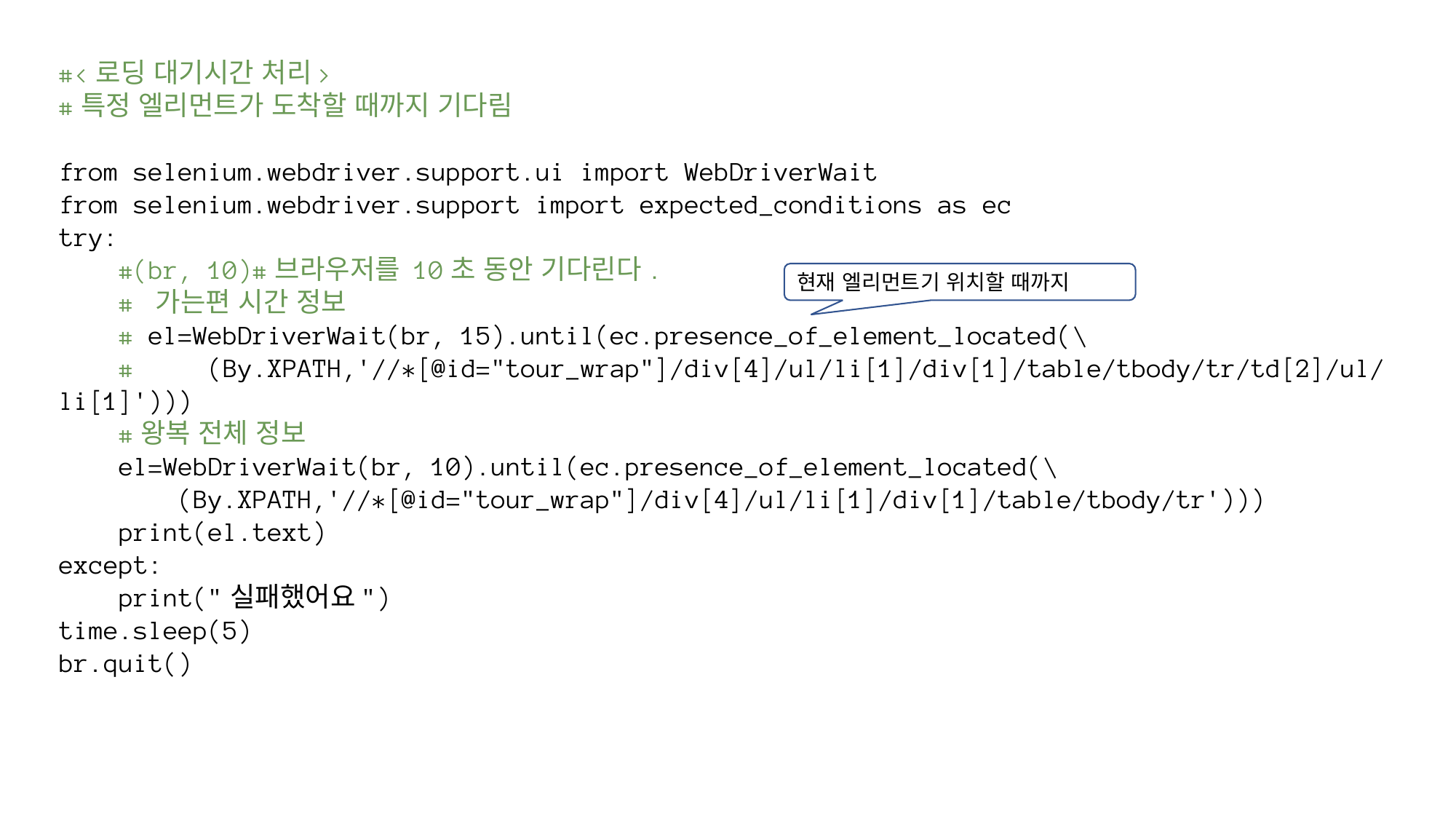

#<로딩 대기시간 처리>
#특정 엘리먼트가 도착할 때까지 기다림

from selenium.webdriver.support.ui import WebDriverWait
from selenium.webdriver.support import expected_conditions as ec
try:
    #(br, 10)#브라우저를 10초 동안 기다린다.
    # 가는편 시간 정보
    # el=WebDriverWait(br, 15).until(ec.presence_of_element_located(\
    #     (By.XPATH,'//*[@id="tour_wrap"]/div[4]/ul/li[1]/div[1]/table/tbody/tr/td[2]/ul/li[1]')))
    #왕복 전체 정보
    el=WebDriverWait(br, 10).until(ec.presence_of_element_located(\
        (By.XPATH,'//*[@id="tour_wrap"]/div[4]/ul/li[1]/div[1]/table/tbody/tr')))
    print(el.text)
except:
    print("실패했어요")
time.sleep(5)
br.quit()
현재 엘리먼트기 위치할 때까지